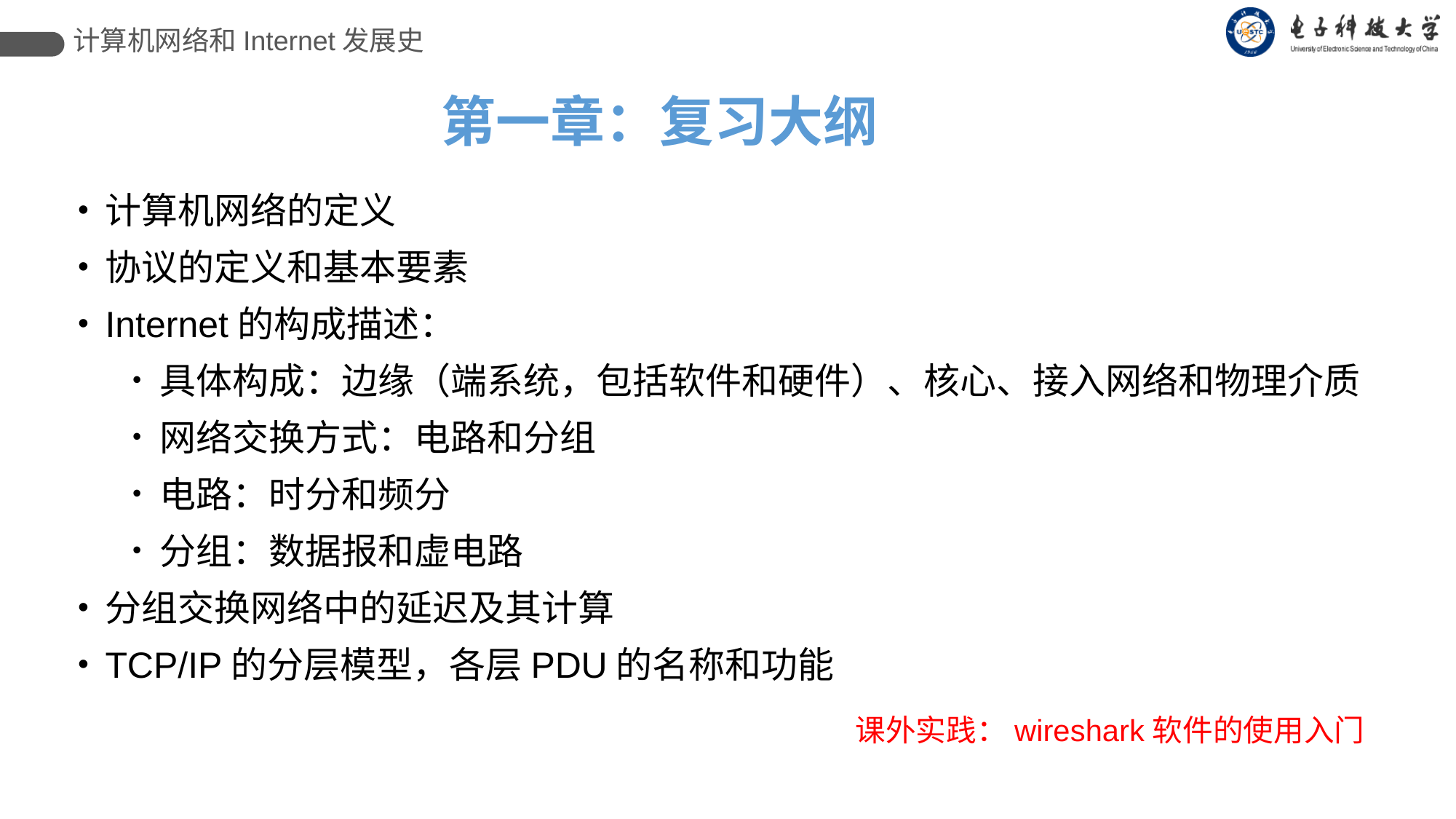

计算机网络和Internet发展史

                     第一章：复习大纲
计算机网络的定义
协议的定义和基本要素
Internet的构成描述：
具体构成：边缘（端系统，包括软件和硬件）、核心、接入网络和物理介质
网络交换方式：电路和分组
电路：时分和频分
分组：数据报和虚电路
分组交换网络中的延迟及其计算
TCP/IP的分层模型，各层PDU的名称和功能
课外实践：wireshark软件的使用入门